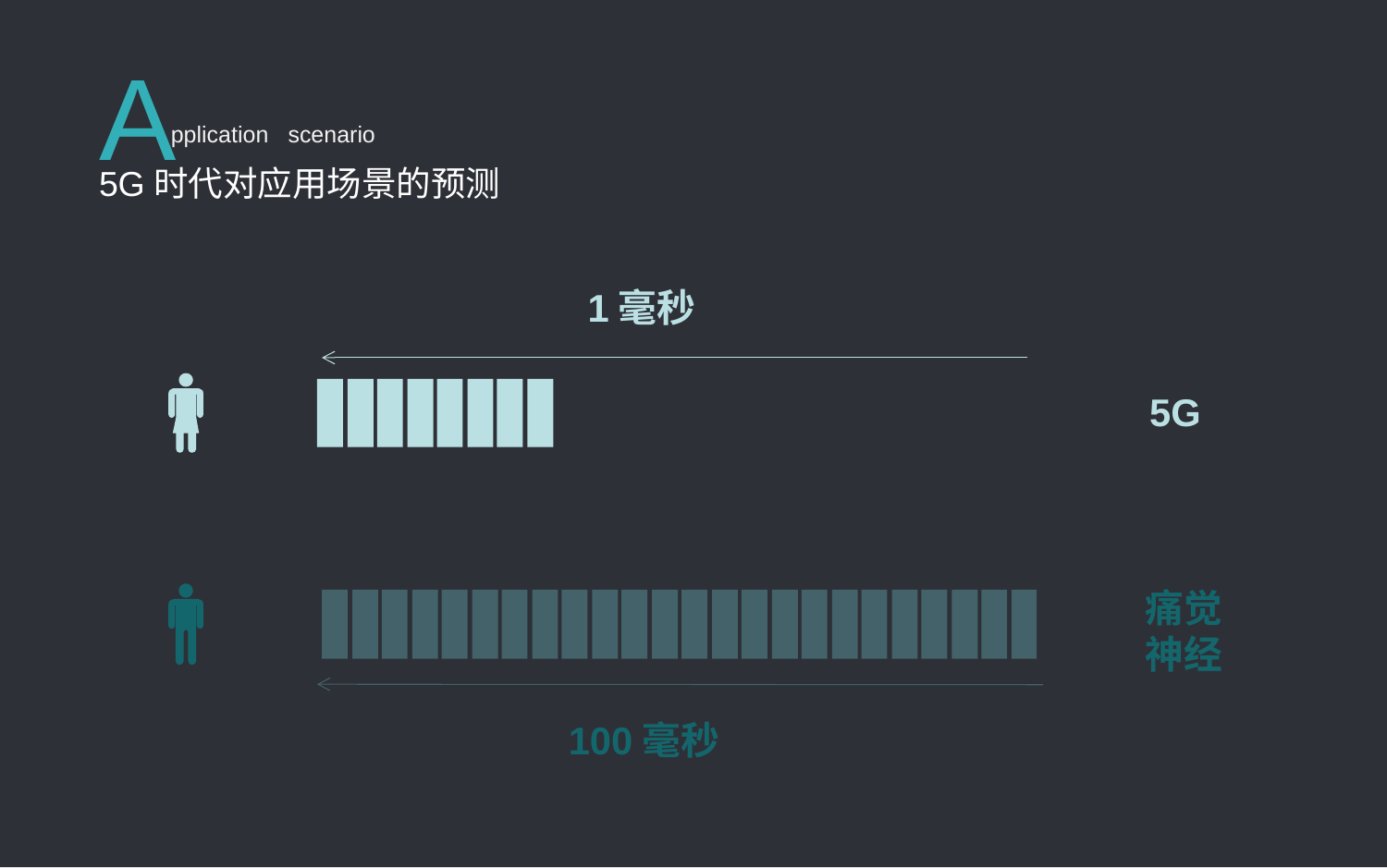

A
pplication   scenario
5G时代对应用场景的预测
1毫秒

5G
痛觉神经

100毫秒